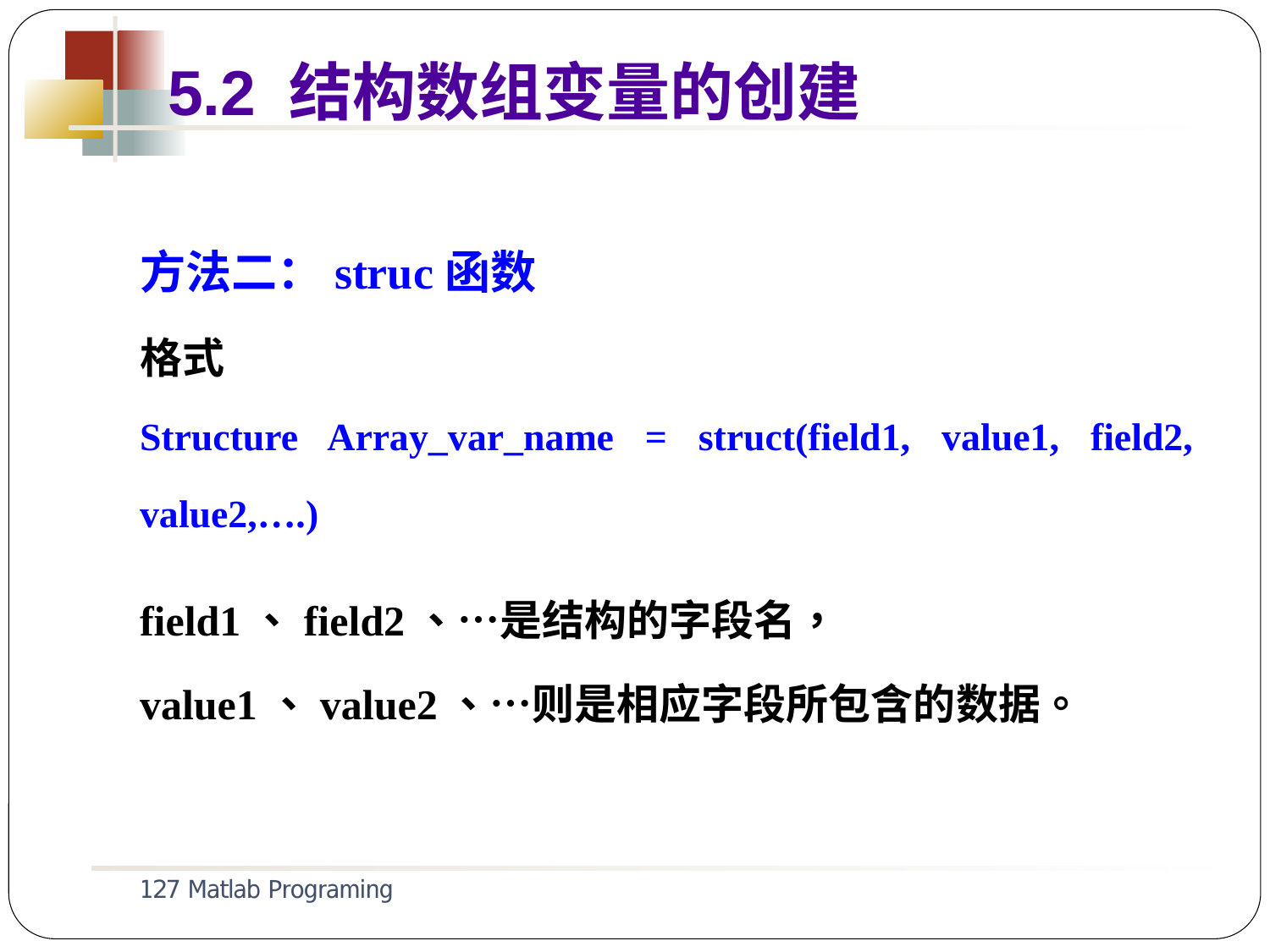

方法二：struc函数
格式
Structure Array_var_name = struct(field1, value1, field2, value2,….)
field1、field2、…是结构的字段名，
value1、value2、…则是相应字段所包含的数据。
5.2 结构数组变量的创建
127 Matlab Programing